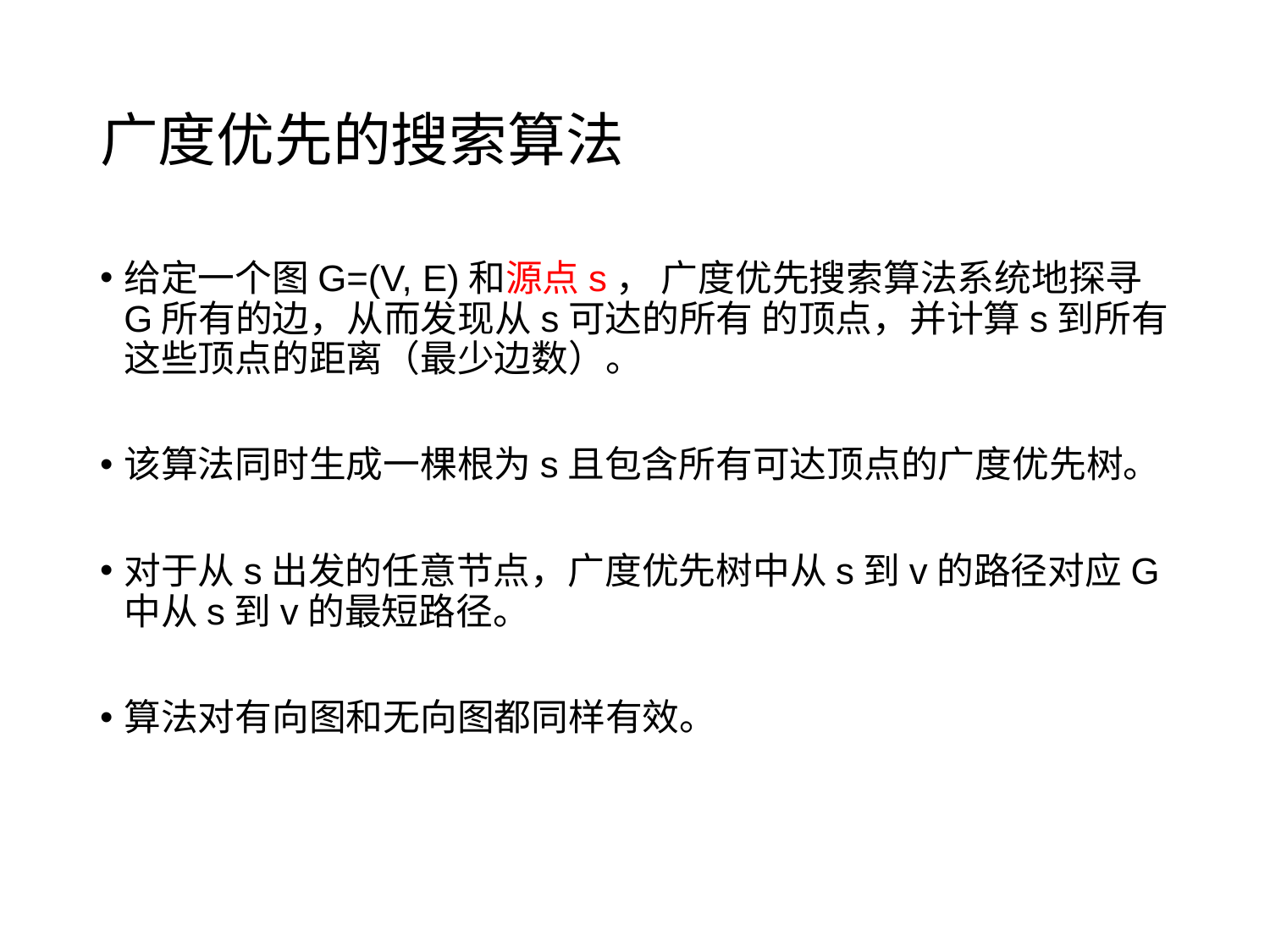

# 广度优先的搜索算法
给定一个图G=(V, E)和源点s， 广度优先搜索算法系统地探寻G所有的边，从而发现从s可达的所有 的顶点，并计算s到所有这些顶点的距离（最少边数）。

该算法同时生成一棵根为s且包含所有可达顶点的广度优先树。

对于从s出发的任意节点，广度优先树中从s到v的路径对应G中从s到v的最短路径。

算法对有向图和无向图都同样有效。